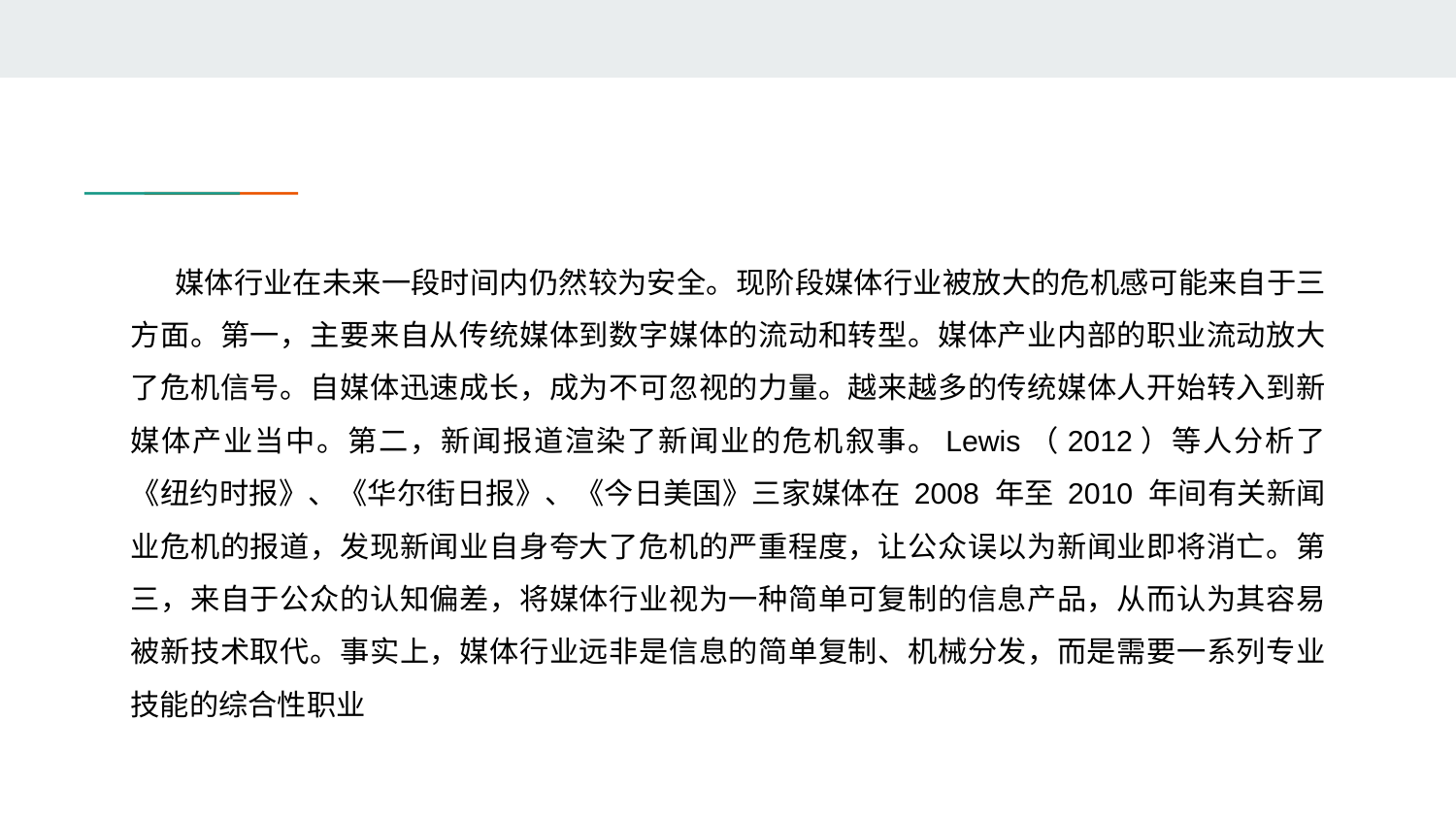

媒体行业在未来一段时间内仍然较为安全。现阶段媒体行业被放大的危机感可能来自于三方面。第一，主要来自从传统媒体到数字媒体的流动和转型。媒体产业内部的职业流动放大了危机信号。自媒体迅速成长，成为不可忽视的力量。越来越多的传统媒体人开始转入到新媒体产业当中。第二，新闻报道渲染了新闻业的危机叙事。Lewis（2012）等人分析了《纽约时报》、《华尔街日报》、《今日美国》三家媒体在 2008 年至 2010 年间有关新闻业危机的报道，发现新闻业自身夸大了危机的严重程度，让公众误以为新闻业即将消亡。第三，来自于公众的认知偏差，将媒体行业视为一种简单可复制的信息产品，从而认为其容易被新技术取代。事实上，媒体行业远非是信息的简单复制、机械分发，而是需要一系列专业技能的综合性职业